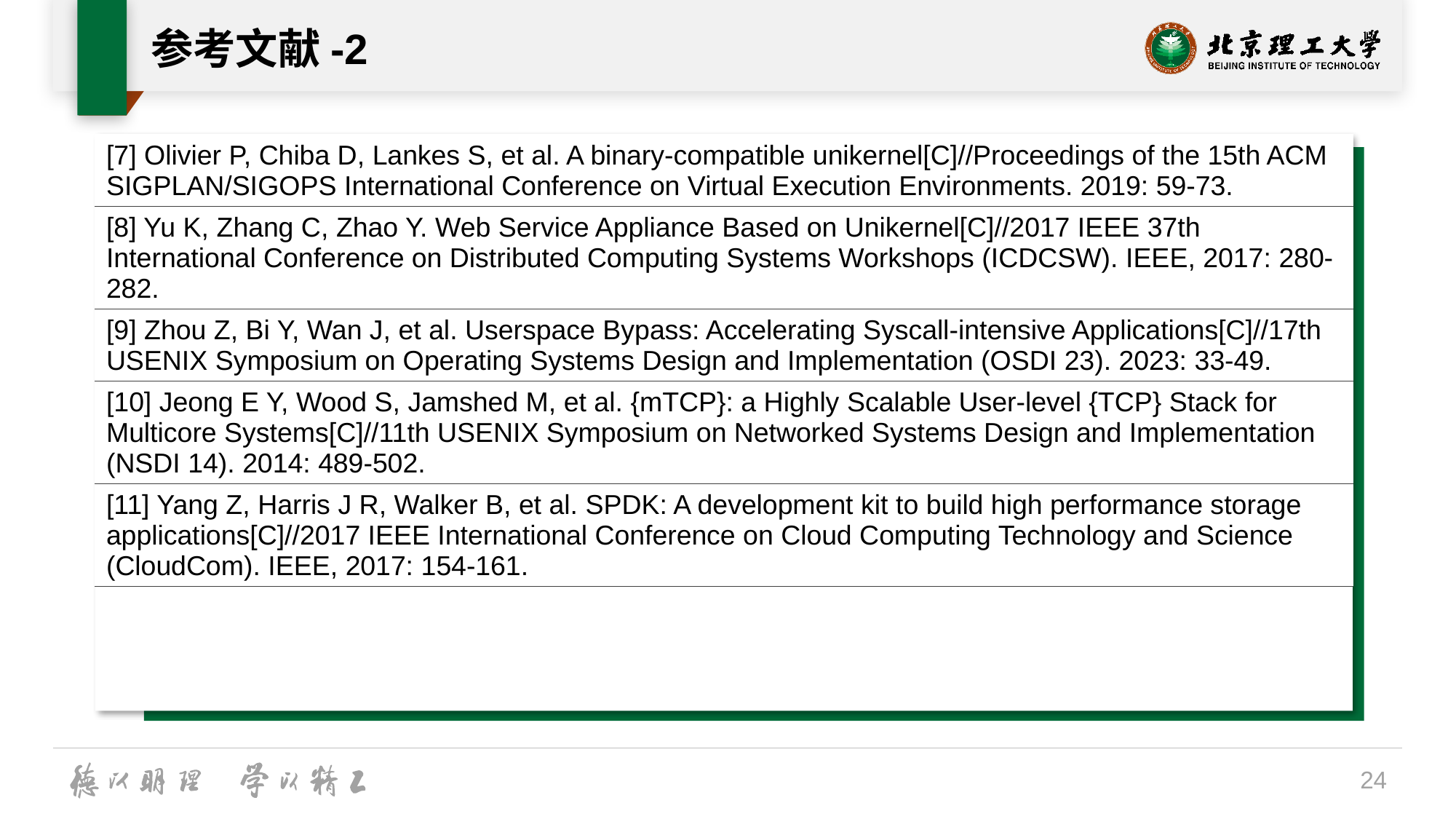

# 参考文献-2

| [7] Olivier P, Chiba D, Lankes S, et al. A binary-compatible unikernel[C]//Proceedings of the 15th ACM SIGPLAN/SIGOPS International Conference on Virtual Execution Environments. 2019: 59-73. |
| --- |
| [8] Yu K, Zhang C, Zhao Y. Web Service Appliance Based on Unikernel[C]//2017 IEEE 37th International Conference on Distributed Computing Systems Workshops (ICDCSW). IEEE, 2017: 280-282. |
| [9] Zhou Z, Bi Y, Wan J, et al. Userspace Bypass: Accelerating Syscall-intensive Applications[C]//17th USENIX Symposium on Operating Systems Design and Implementation (OSDI 23). 2023: 33-49. |
| [10] Jeong E Y, Wood S, Jamshed M, et al. {mTCP}: a Highly Scalable User-level {TCP} Stack for Multicore Systems[C]//11th USENIX Symposium on Networked Systems Design and Implementation (NSDI 14). 2014: 489-502. |
| [11] Yang Z, Harris J R, Walker B, et al. SPDK: A development kit to build high performance storage applications[C]//2017 IEEE International Conference on Cloud Computing Technology and Science (CloudCom). IEEE, 2017: 154-161. |